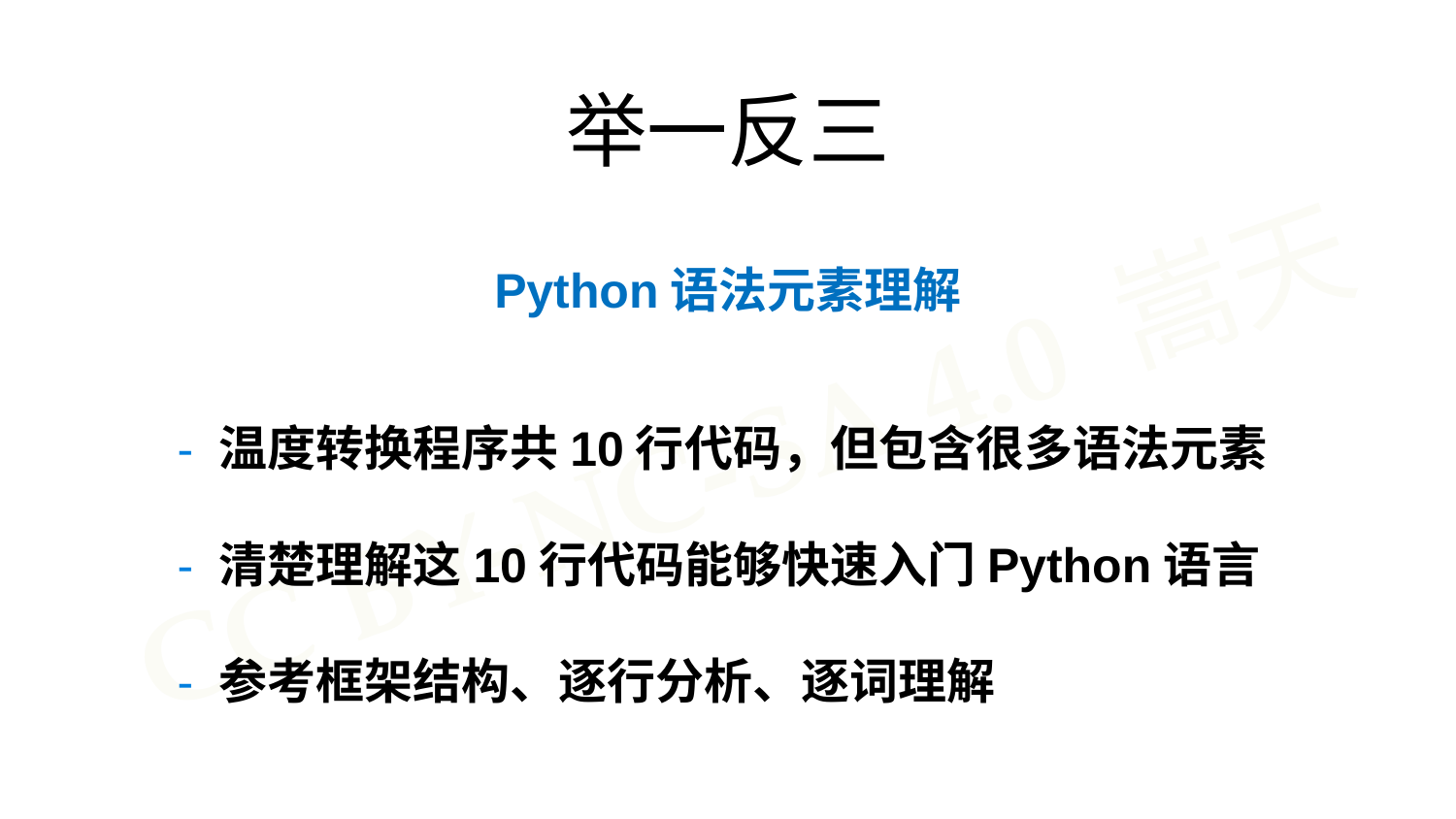

举一反三
Python语法元素理解
            - 温度转换程序共10行代码，但包含很多语法元素
            - 清楚理解这10行代码能够快速入门Python语言
            - 参考框架结构、逐行分析、逐词理解